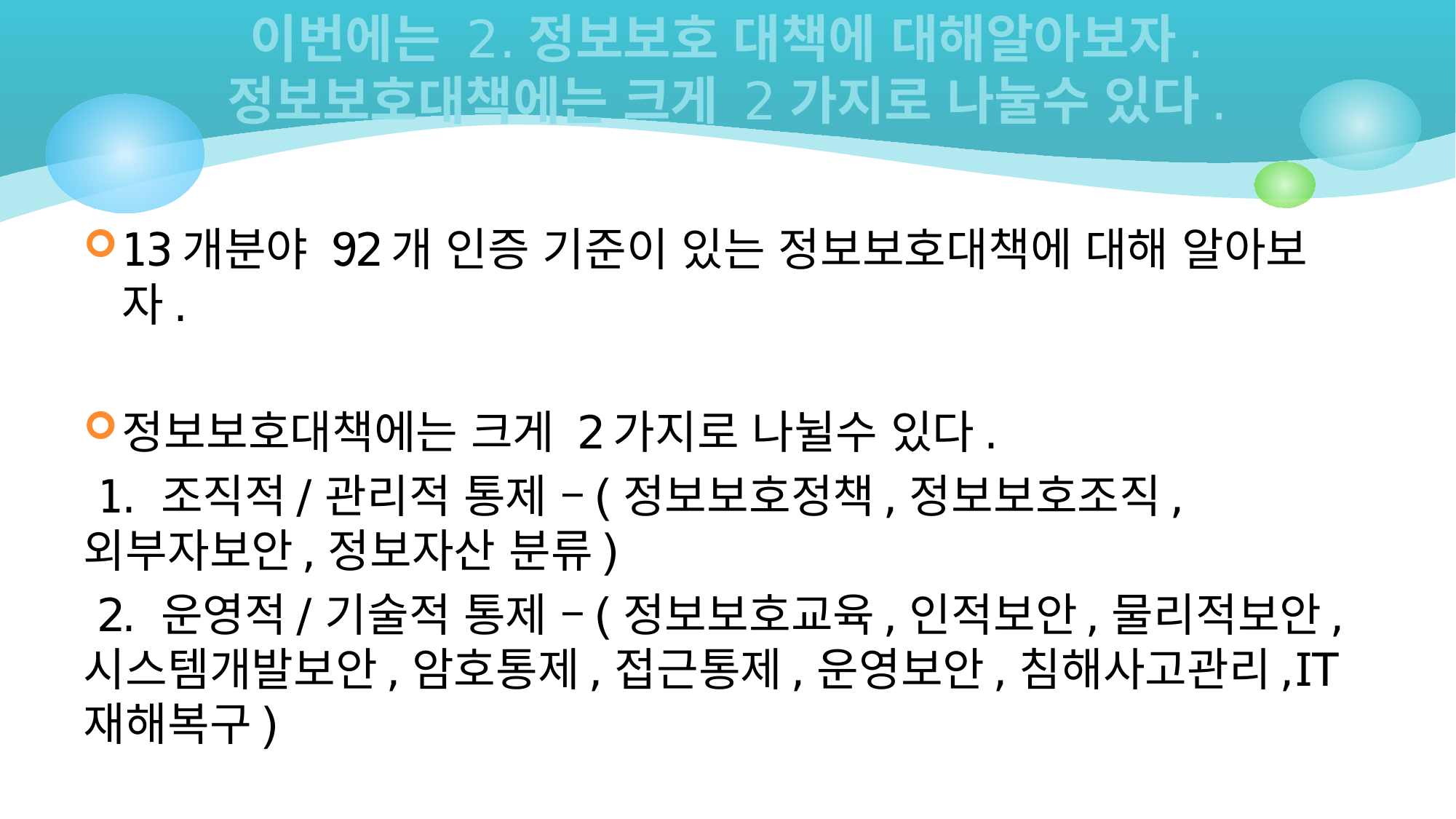

# 이번에는 2.정보보호 대책에 대해알아보자. 정보보호대책에는 크게 2가지로 나눌수 있다.
13개분야 92개 인증 기준이 있는 정보보호대책에 대해 알아보자.

정보보호대책에는 크게 2가지로 나뉠수 있다.
 1. 조직적/관리적 통제 –(정보보호정책,정보보호조직,외부자보안,정보자산 분류)
 2. 운영적/기술적 통제 –(정보보호교육,인적보안,물리적보안,시스템개발보안,암호통제,접근통제,운영보안,침해사고관리,IT재해복구)